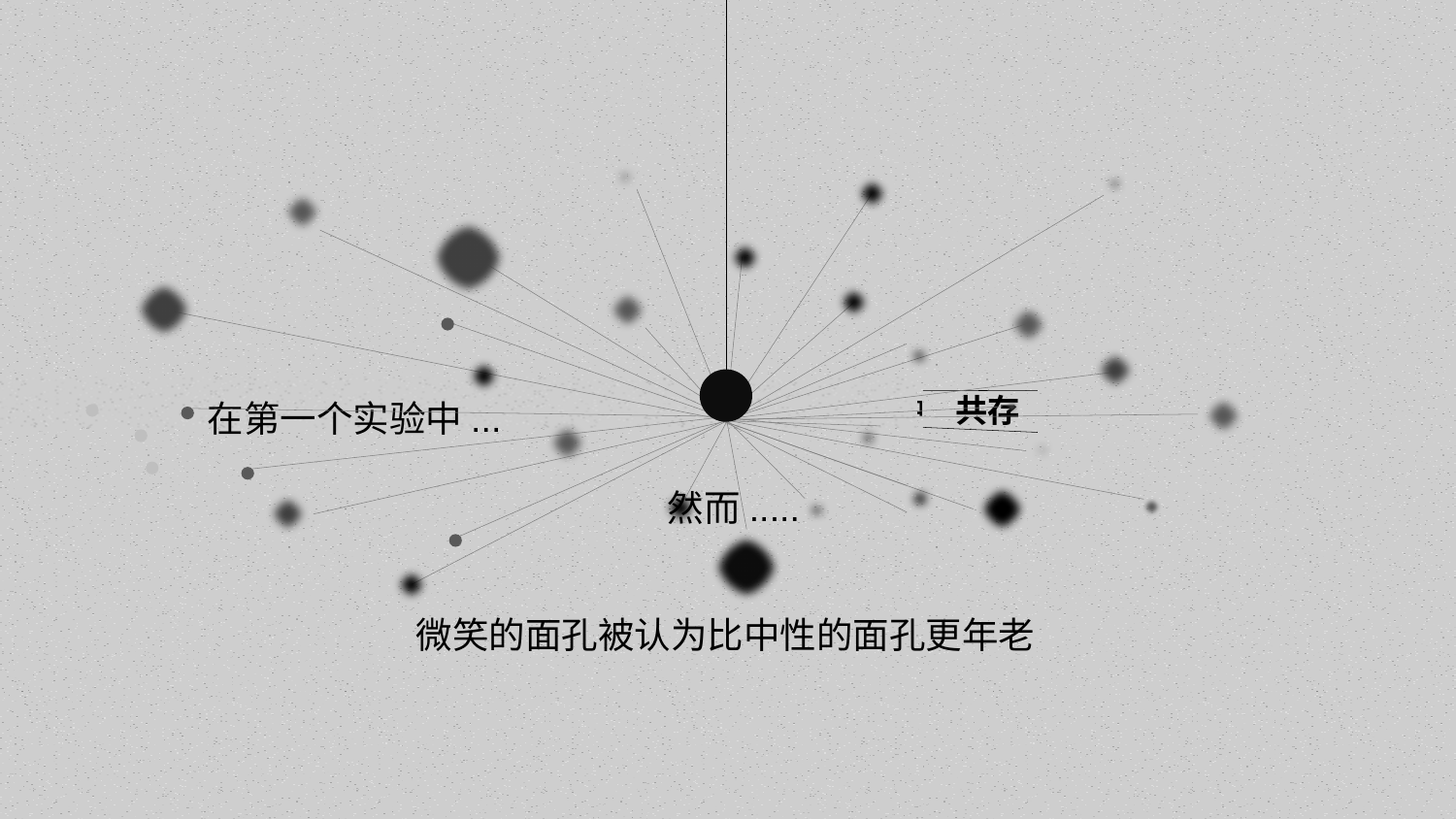

在这里,我们证明了这两个明显矛盾的现象可以在同一个人中    共存
在第一个实验中...

然而.....

微笑的面孔被认为比中性的面孔更年老